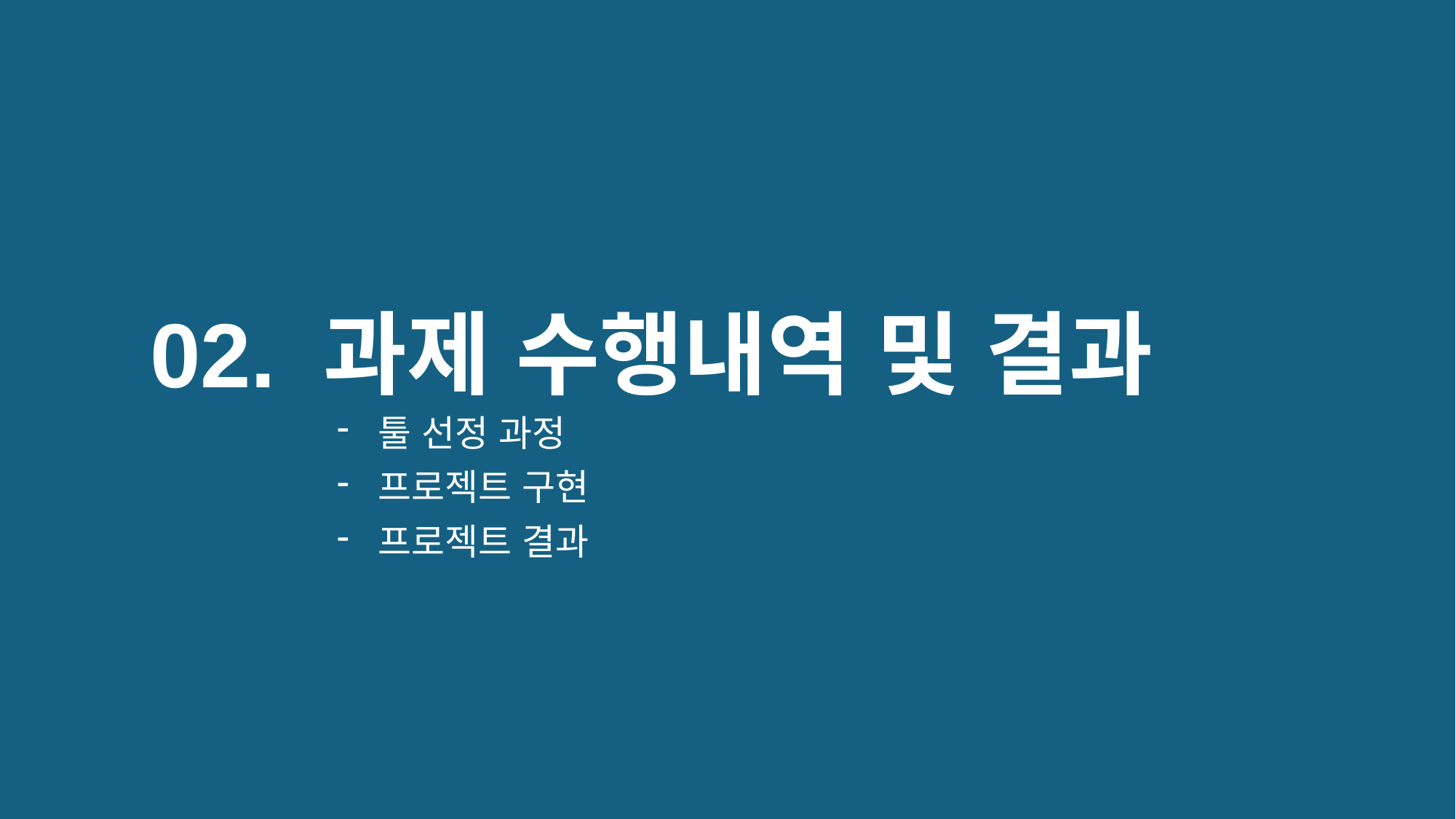

# 02. 과제 수행내역 및 결과
툴 선정 과정
프로젝트 구현
프로젝트 결과